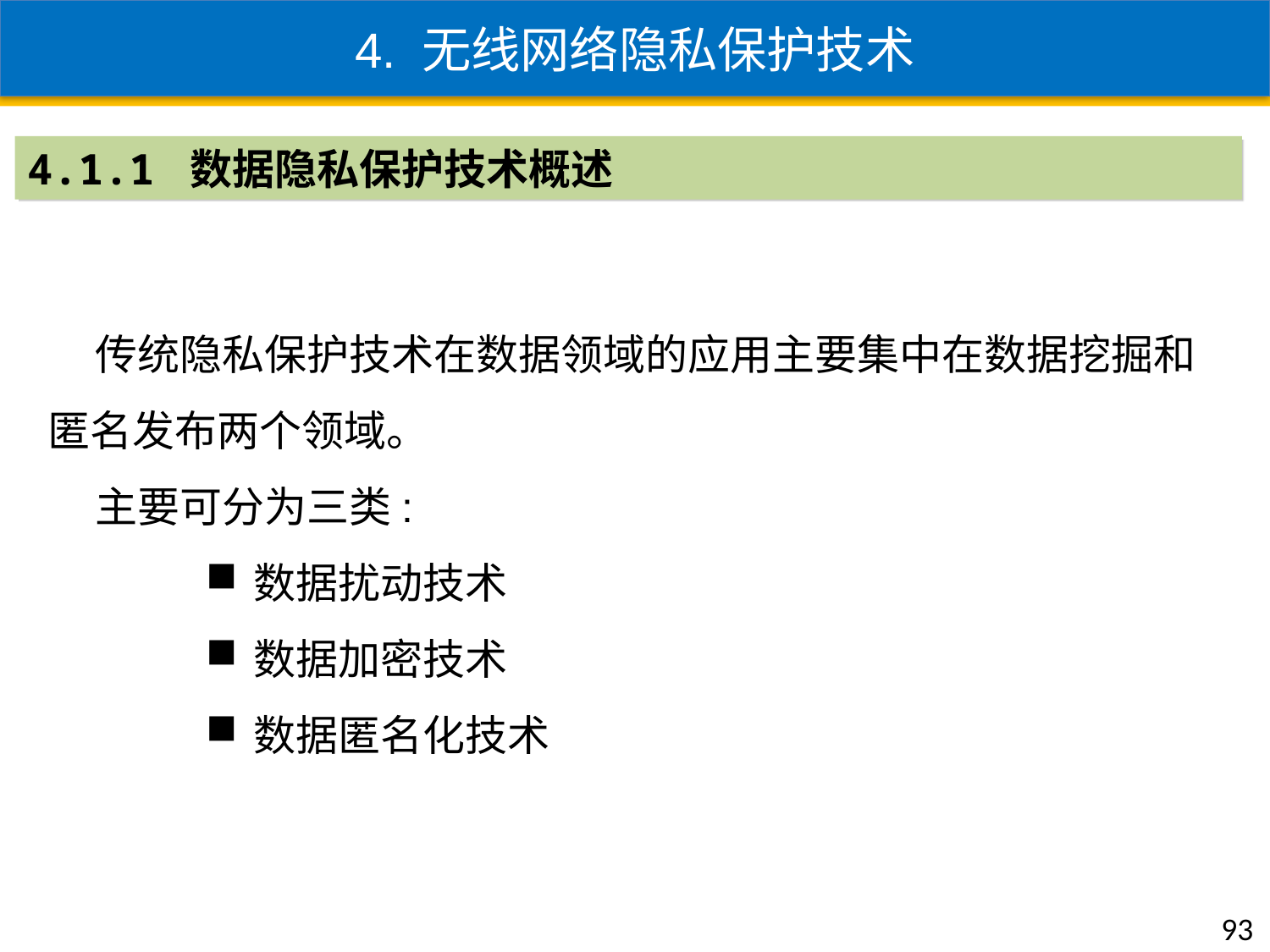

4. 无线网络隐私保护技术
4.1.1 数据隐私保护技术概述
    传统隐私保护技术在数据领域的应用主要集中在数据挖掘和匿名发布两个领域。
    主要可分为三类:
数据扰动技术
数据加密技术
数据匿名化技术
93